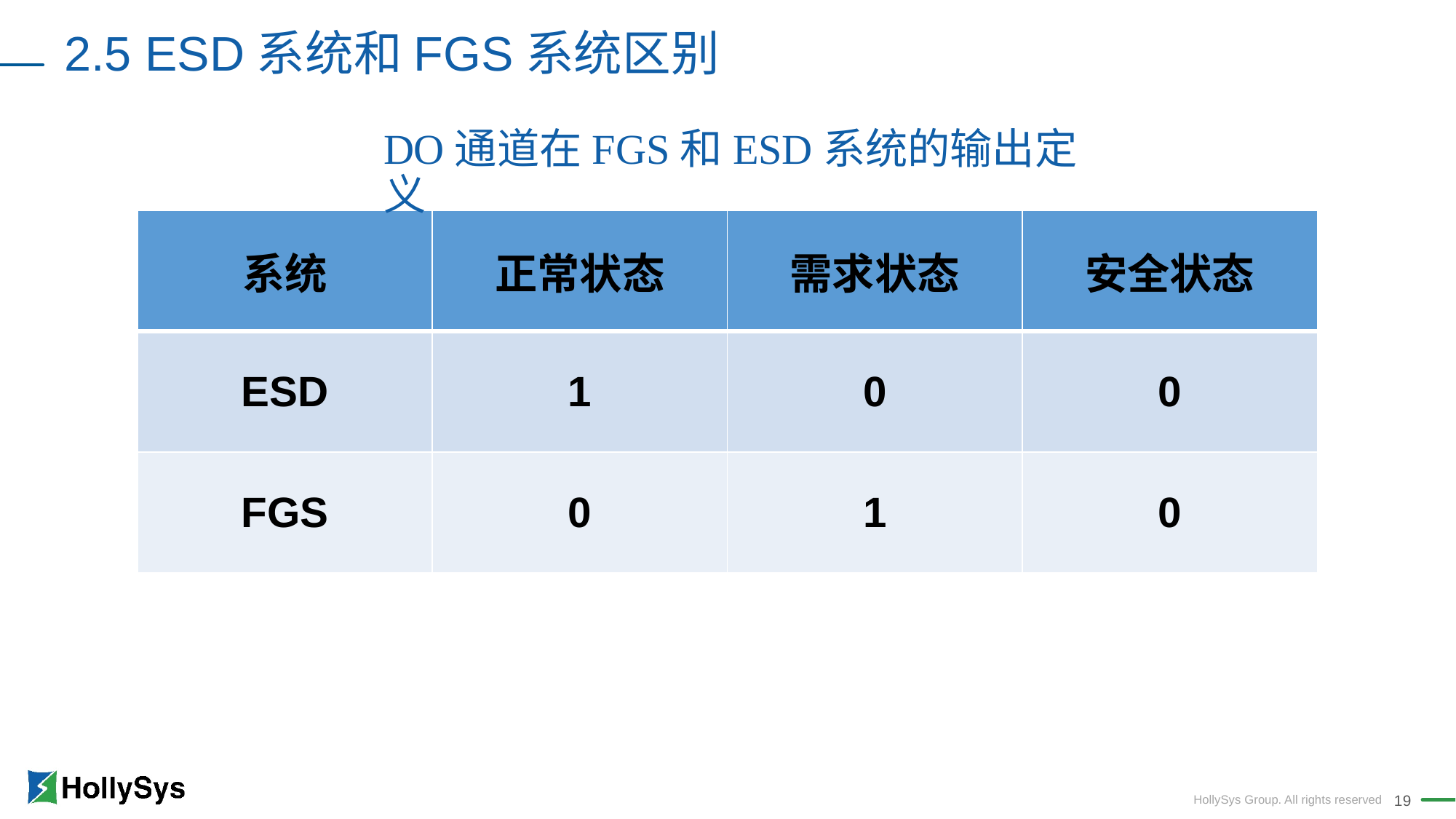

2.5 ESD系统和FGS系统区别
DO通道在FGS和ESD系统的输出定义
| 系统 | 正常状态 | 需求状态 | 安全状态 |
| --- | --- | --- | --- |
| ESD | 1 | 0 | 0 |
| FGS | 0 | 1 | 0 |